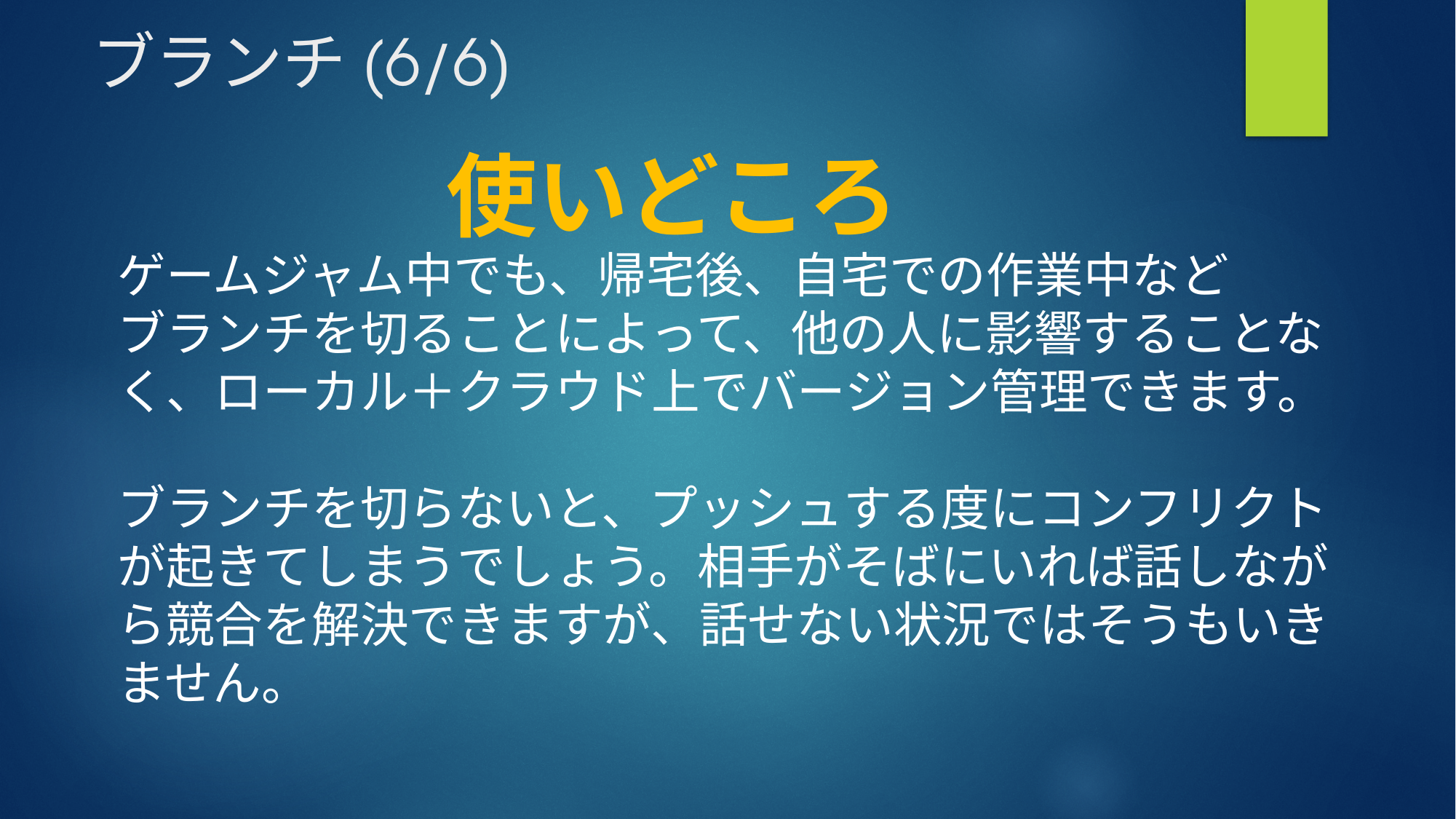

# ブランチ(6/6)
使いどころ
ゲームジャム中でも、帰宅後、自宅での作業中など
ブランチを切ることによって、他の人に影響することなく、ローカル＋クラウド上でバージョン管理できます。

ブランチを切らないと、プッシュする度にコンフリクトが起きてしまうでしょう。相手がそばにいれば話しながら競合を解決できますが、話せない状況ではそうもいきません。